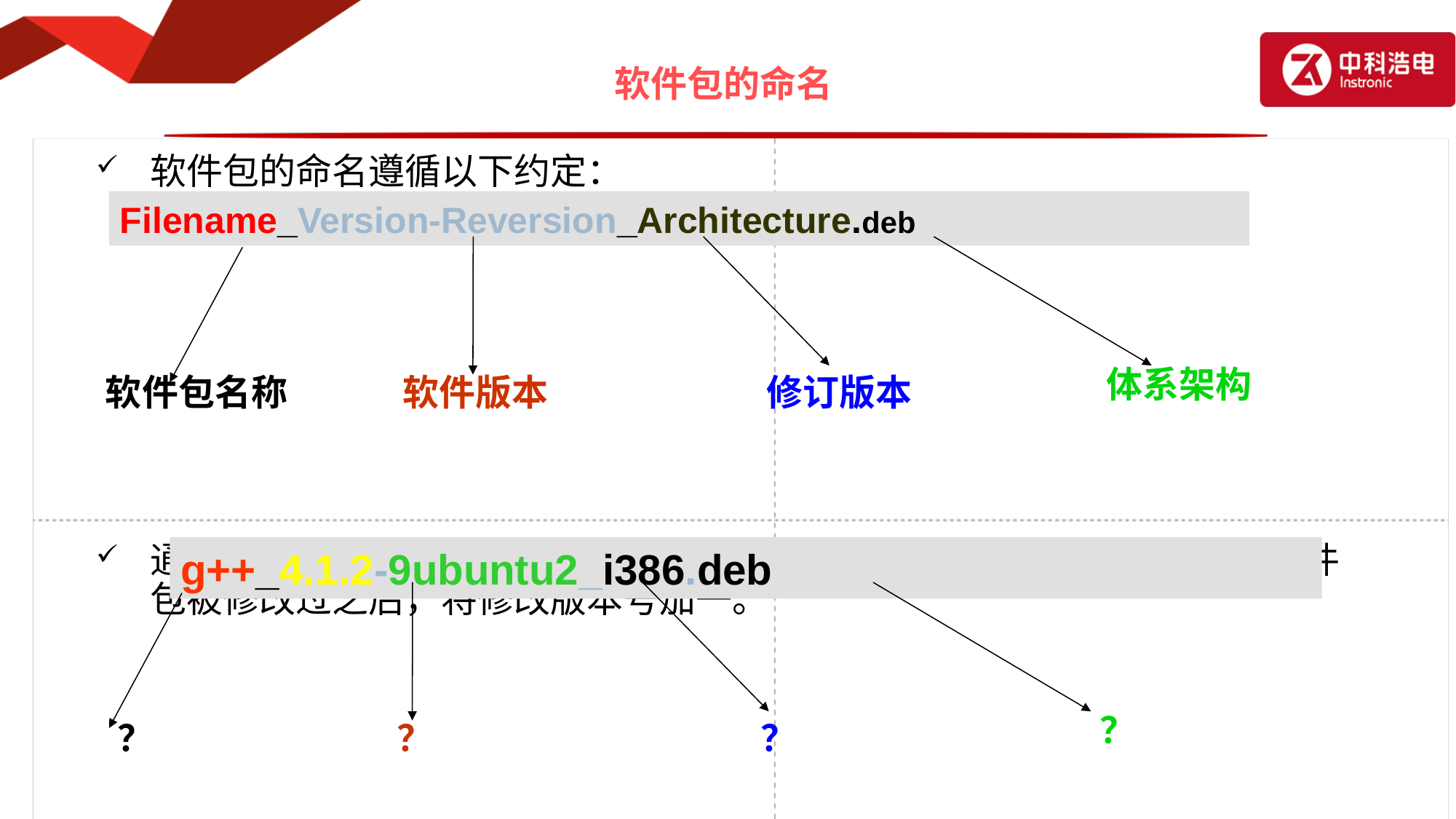

# 软件包的命名
软件包的命名遵循以下约定：

通常，修订版本号是由Ubuntu开发者或创建这个软件包的人指定。在软件包被修改过之后，将修改版本号加一。

Filename_Version-Reversion_Architecture.deb

体系架构
软件包名称
软件版本
修订版本
g++_4.1.2-9ubuntu2_i386.deb

？
？
？
？